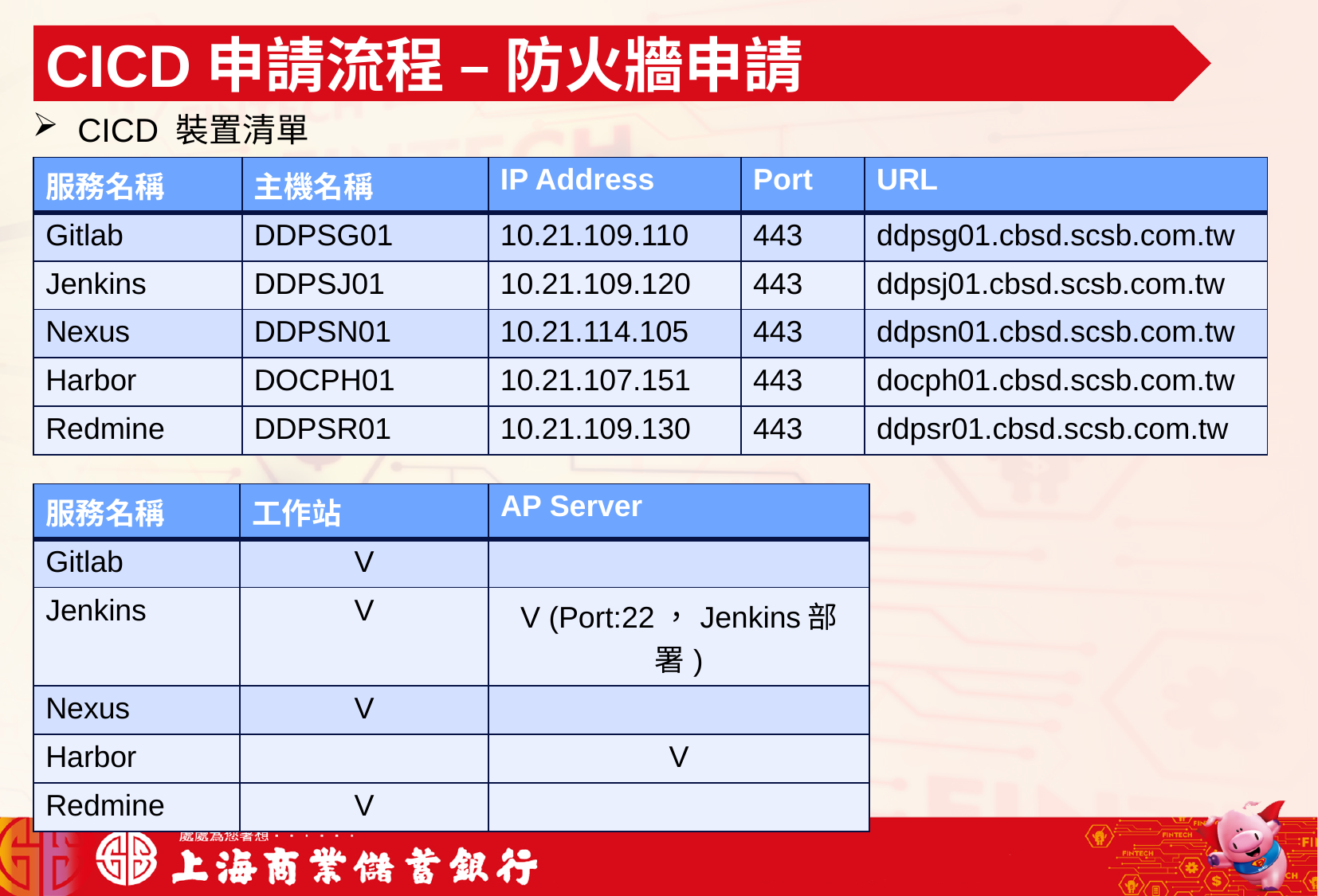

CICD申請流程 – 防火牆申請
CICD 裝置清單
| 服務名稱 | 主機名稱 | IP Address | Port | URL |
| --- | --- | --- | --- | --- |
| Gitlab | DDPSG01 | 10.21.109.110 | 443 | ddpsg01.cbsd.scsb.com.tw |
| Jenkins | DDPSJ01 | 10.21.109.120 | 443 | ddpsj01.cbsd.scsb.com.tw |
| Nexus | DDPSN01 | 10.21.114.105 | 443 | ddpsn01.cbsd.scsb.com.tw |
| Harbor | DOCPH01 | 10.21.107.151 | 443 | docph01.cbsd.scsb.com.tw |
| Redmine | DDPSR01 | 10.21.109.130 | 443 | ddpsr01.cbsd.scsb.com.tw |
| 服務名稱 | 工作站 | AP Server |
| --- | --- | --- |
| Gitlab | V |  |
| Jenkins | V | V (Port:22，Jenkins部署) |
| Nexus | V |  |
| Harbor |  | V |
| Redmine | V |  |